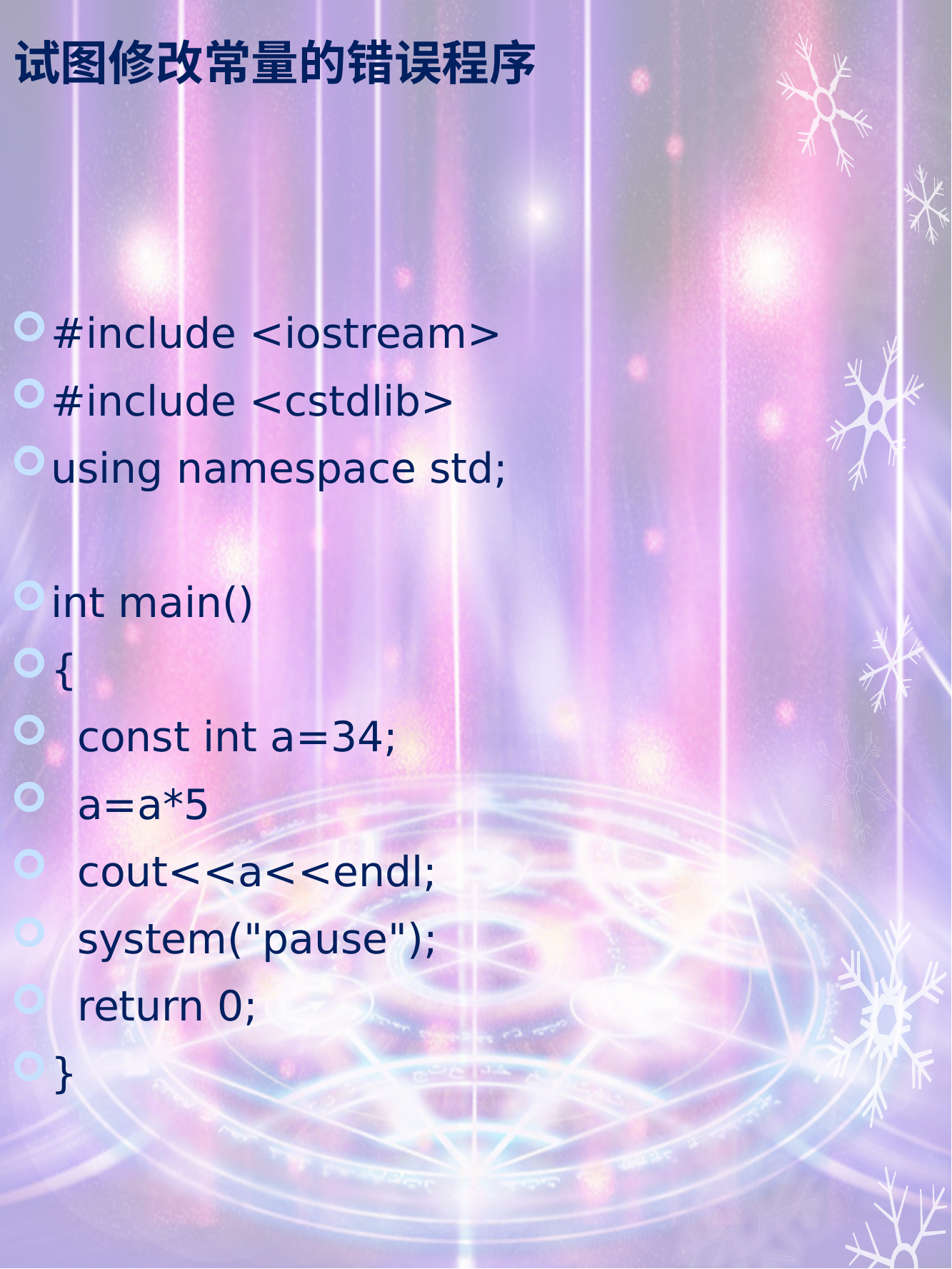

# 试图修改常量的错误程序
#include <iostream>
#include <cstdlib>
using namespace std;

int main()
{
  const int a=34;
  a=a*5
  cout<<a<<endl;
  system("pause");
  return 0;
}